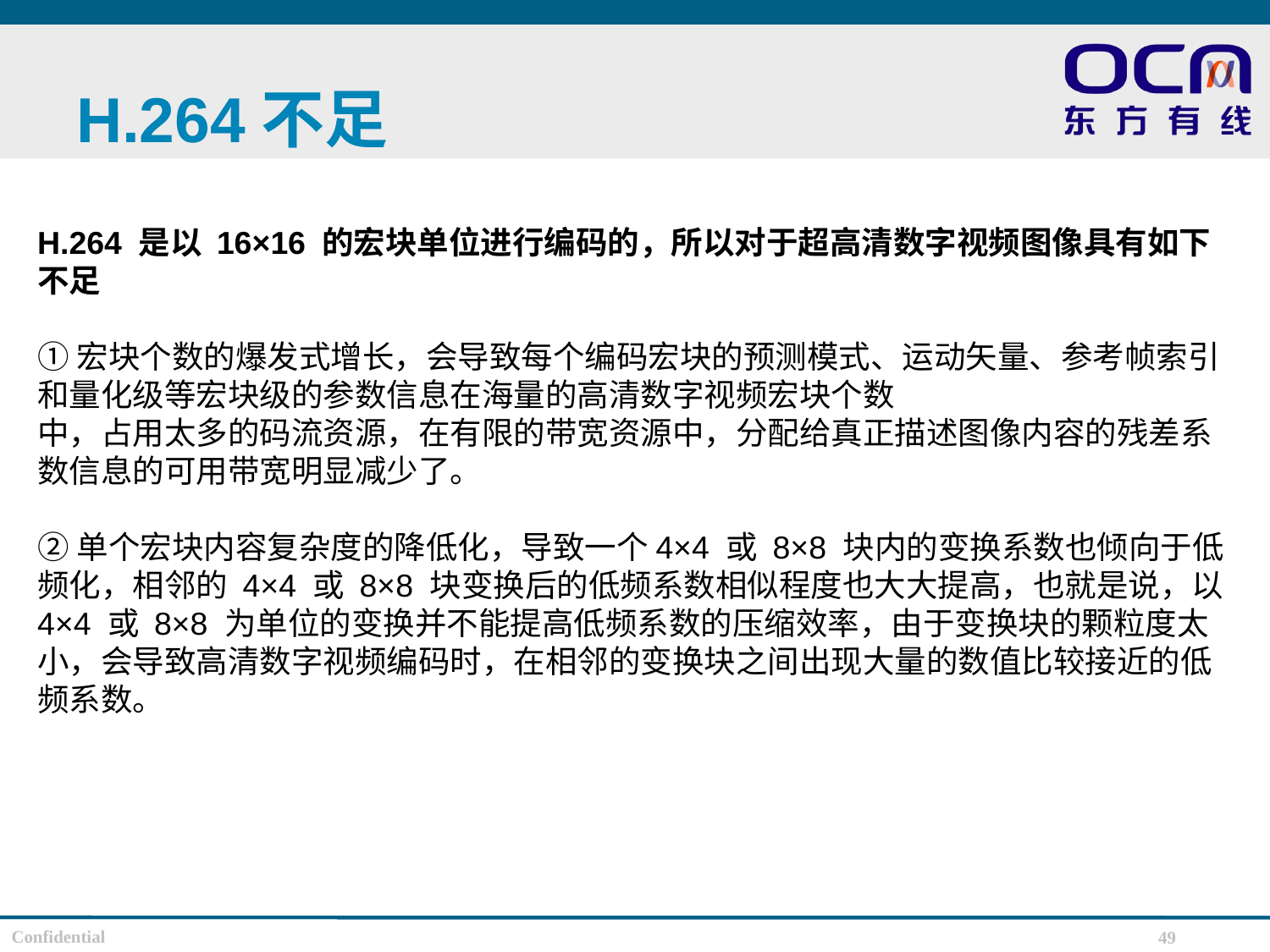

# H.264不足

H.264 是以 16×16 的宏块单位进行编码的，所以对于超高清数字视频图像具有如下不足
①宏块个数的爆发式增长，会导致每个编码宏块的预测模式、运动矢量、参考帧索引和量化级等宏块级的参数信息在海量的高清数字视频宏块个数
中，占用太多的码流资源，在有限的带宽资源中，分配给真正描述图像内容的残差系数信息的可用带宽明显减少了。
②单个宏块内容复杂度的降低化，导致一个4×4 或 8×8 块内的变换系数也倾向于低频化，相邻的 4×4 或 8×8 块变换后的低频系数相似程度也大大提高，也就是说，以 4×4 或 8×8 为单位的变换并不能提高低频系数的压缩效率，由于变换块的颗粒度太小，会导致高清数字视频编码时，在相邻的变换块之间出现大量的数值比较接近的低频系数。